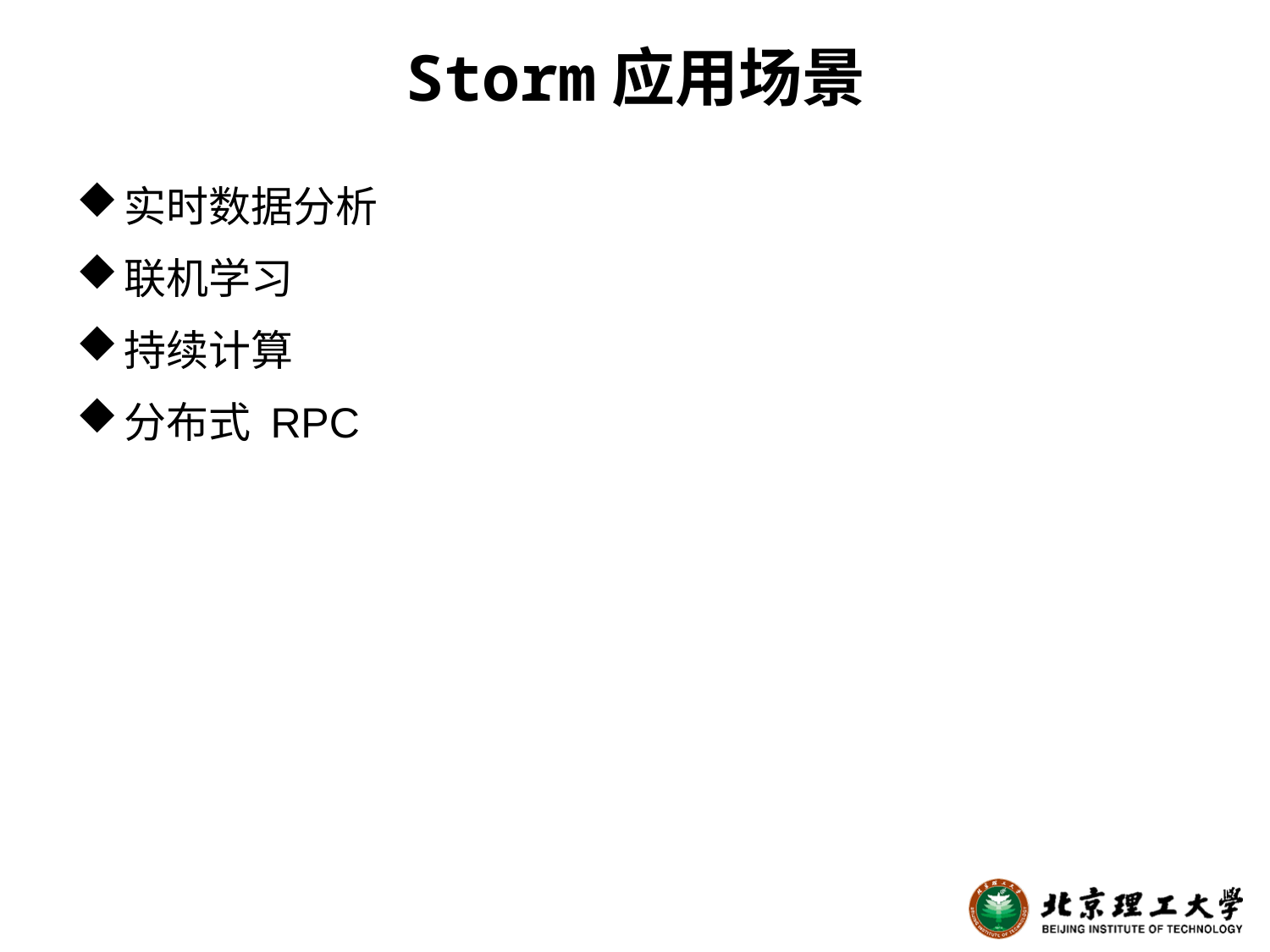

# Storm应用场景
实时数据分析
联机学习
持续计算
分布式 RPC